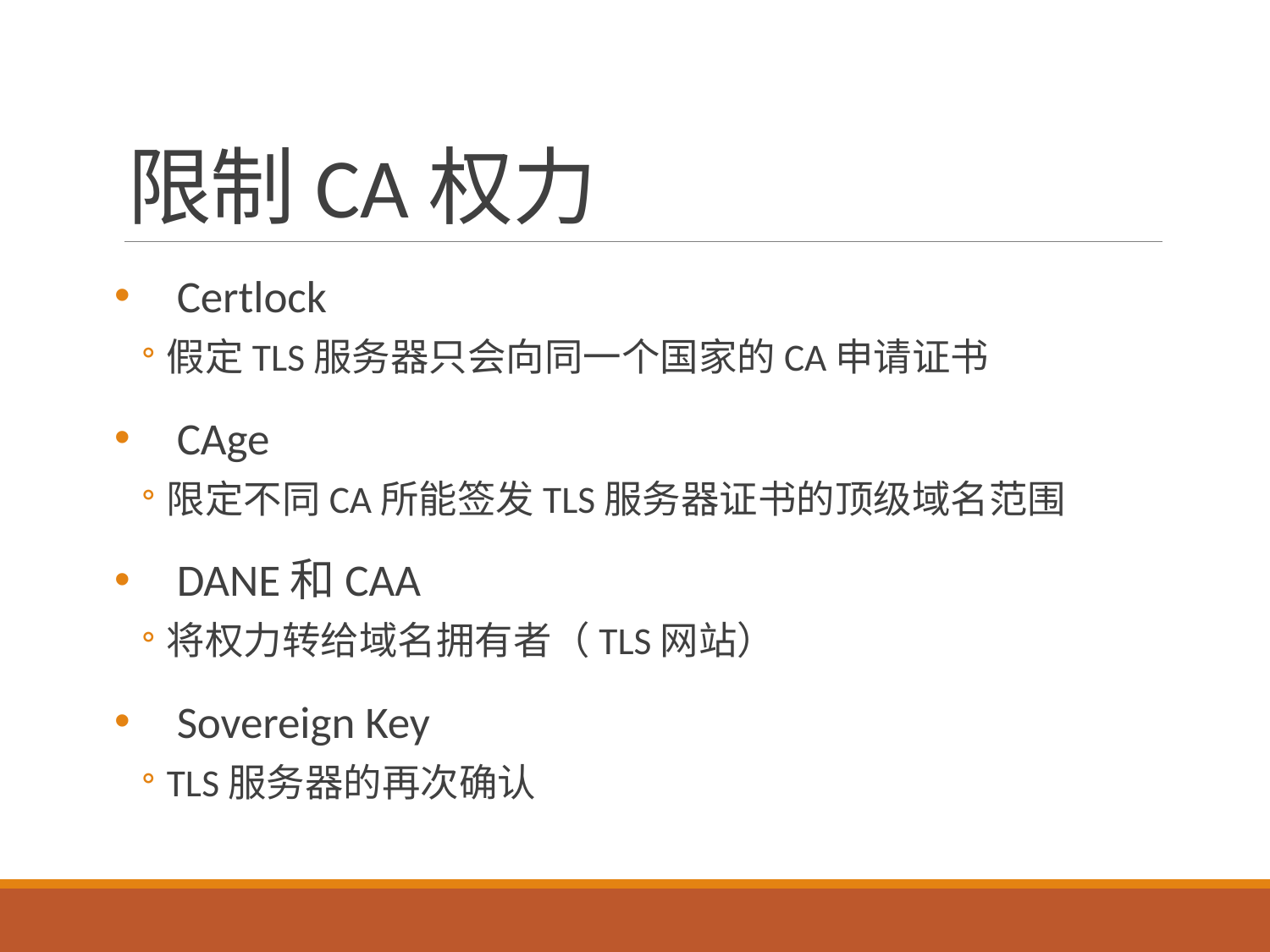

# 限制CA权力
Certlock
假定TLS服务器只会向同一个国家的CA申请证书
CAge
限定不同CA所能签发TLS服务器证书的顶级域名范围
DANE和CAA
将权力转给域名拥有者（TLS网站）
Sovereign Key
TLS服务器的再次确认